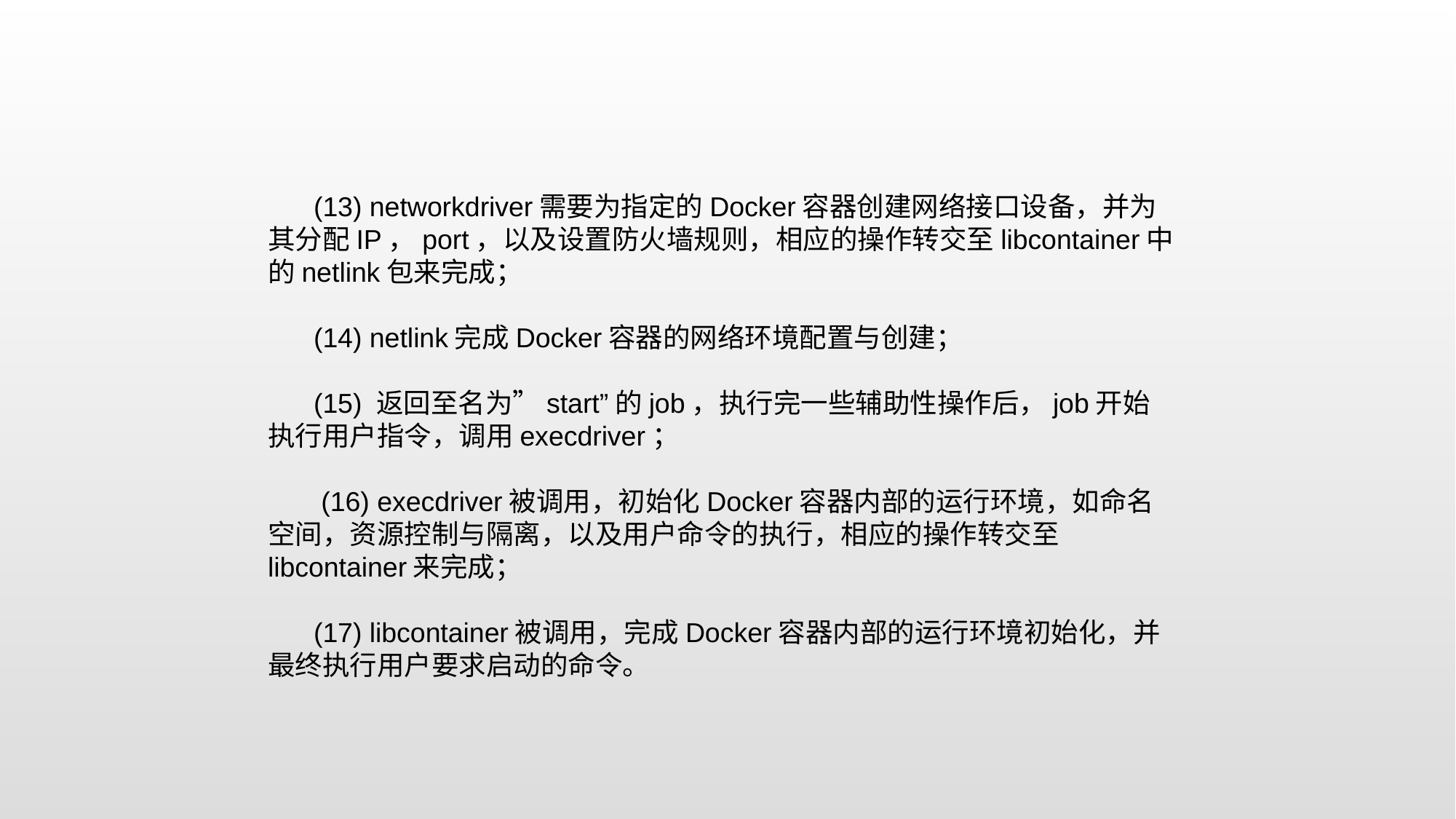

(13) networkdriver需要为指定的Docker容器创建网络接口设备，并为其分配IP，port，以及设置防火墙规则，相应的操作转交至libcontainer中的netlink包来完成；

      (14) netlink完成Docker容器的网络环境配置与创建；

      (15) 返回至名为”start”的job，执行完一些辅助性操作后，job开始执行用户指令，调用execdriver；

       (16) execdriver被调用，初始化Docker容器内部的运行环境，如命名空间，资源控制与隔离，以及用户命令的执行，相应的操作转交至libcontainer来完成；

      (17) libcontainer被调用，完成Docker容器内部的运行环境初始化，并最终执行用户要求启动的命令。